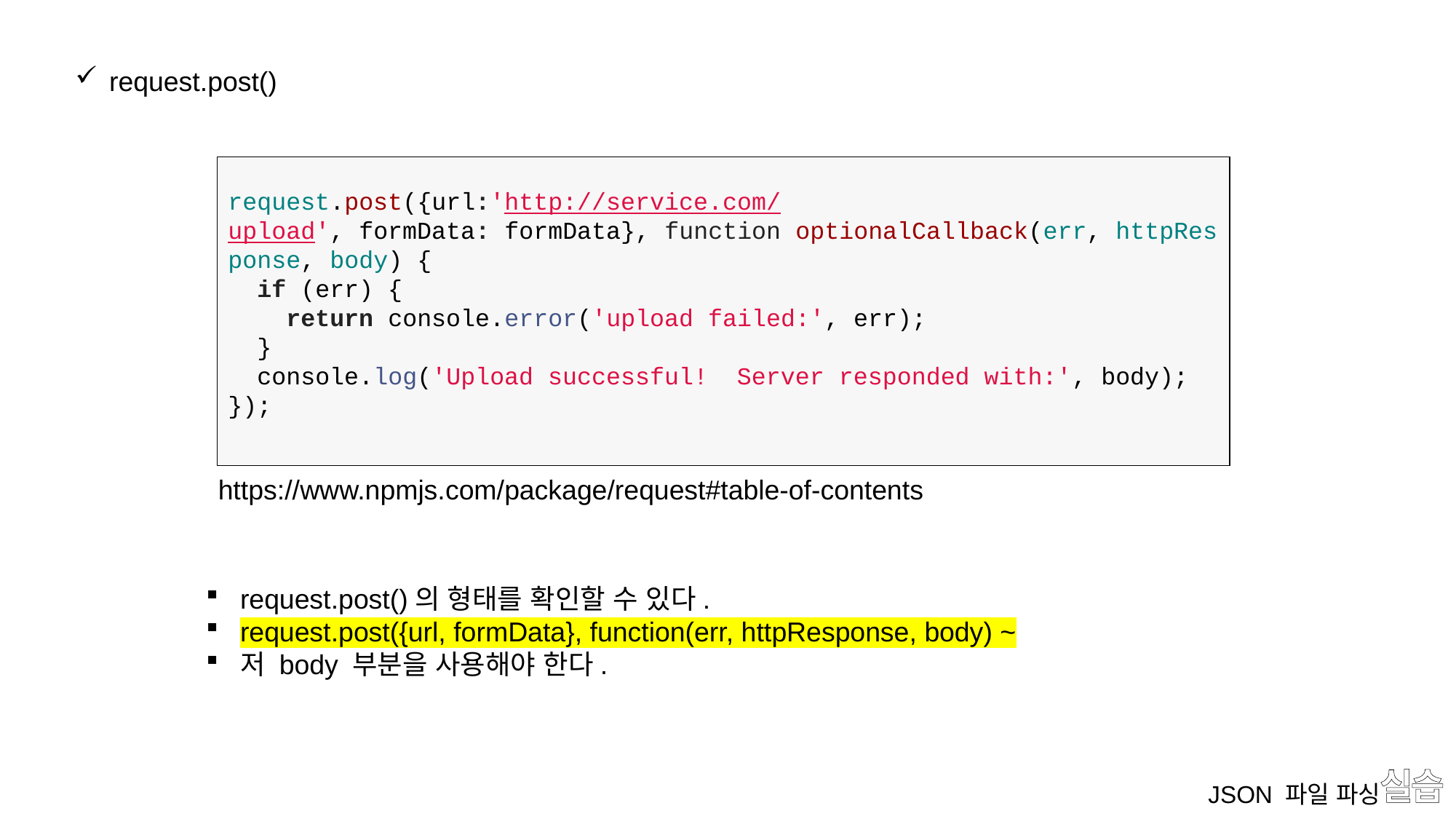

request.post()
request.post({url:'http://service.com/upload', formData: formData}, function optionalCallback(err, httpResponse, body) {
  if (err) {
    return console.error('upload failed:', err);
  }
  console.log('Upload successful!  Server responded with:', body);
});
https://www.npmjs.com/package/request#table-of-contents
request.post()의 형태를 확인할 수 있다.
request.post({url, formData}, function(err, httpResponse, body) ~
저 body 부분을 사용해야 한다.
# 실습
JSON 파일 파싱